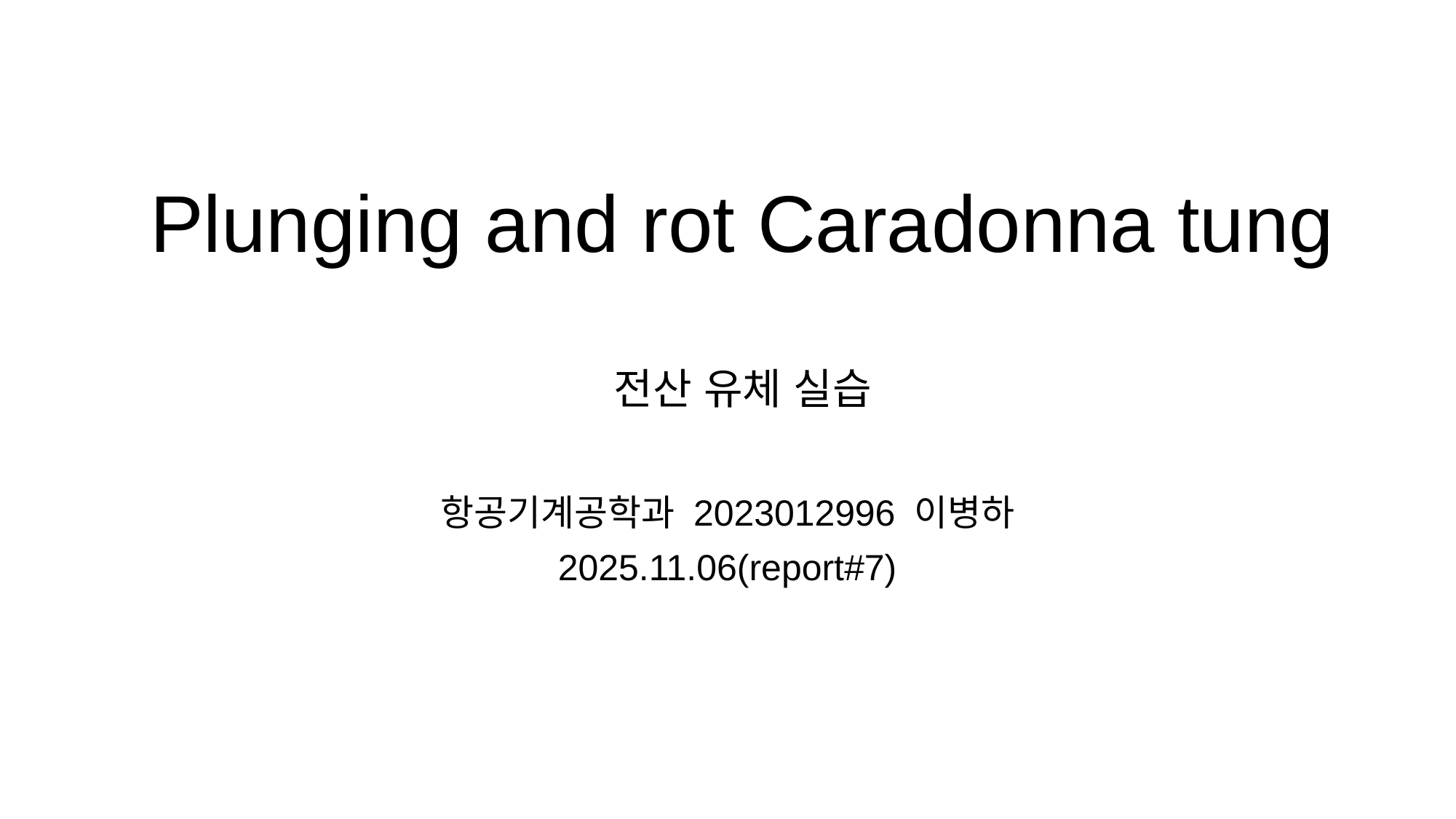

# Plunging and rot Caradonna tung 전산 유체 실습

항공기계공학과 2023012996 이병하
2025.11.06(report#7)